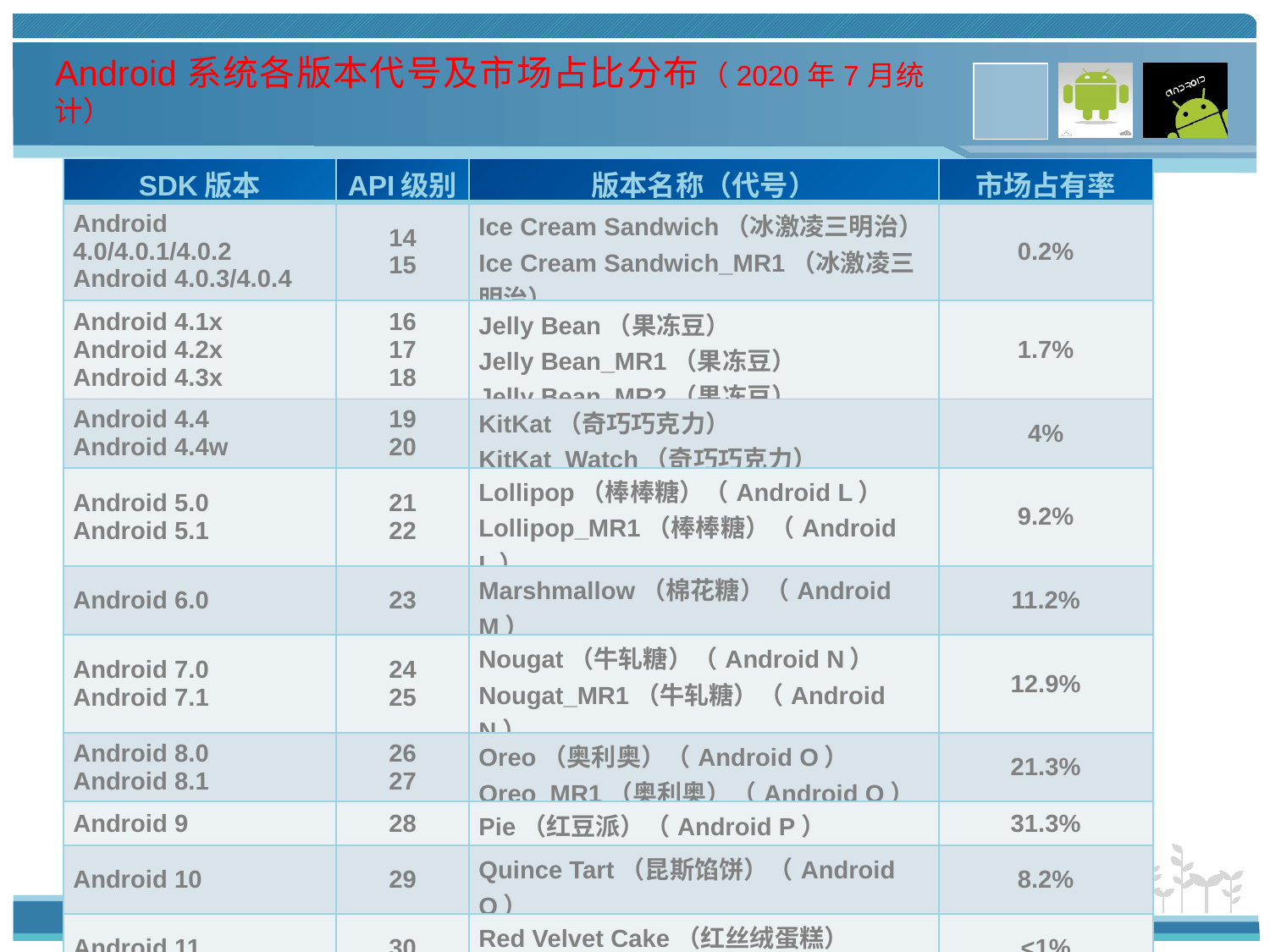

Android系统各版本代号及市场占比分布（2020年7月统计）
| SDK版本 | API级别 | 版本名称（代号） | 市场占有率 |
| --- | --- | --- | --- |
| Android 4.0/4.0.1/4.0.2 Android 4.0.3/4.0.4 | 14 15 | Ice Cream Sandwich（冰激凌三明治） Ice Cream Sandwich\_MR1（冰激凌三明治） | 0.2% |
| Android 4.1x Android 4.2x Android 4.3x | 16 17 18 | Jelly Bean（果冻豆） Jelly Bean\_MR1（果冻豆） Jelly Bean\_MR2（果冻豆） | 1.7% |
| Android 4.4 Android 4.4w | 19 20 | KitKat（奇巧巧克力） KitKat\_Watch（奇巧巧克力） | 4% |
| Android 5.0 Android 5.1 | 21 22 | Lollipop（棒棒糖）（Android L） Lollipop\_MR1（棒棒糖）（Android L） | 9.2% |
| Android 6.0 | 23 | Marshmallow（棉花糖）（Android M） | 11.2% |
| Android 7.0 Android 7.1 | 24 25 | Nougat（牛轧糖）（Android N） Nougat\_MR1（牛轧糖）（Android N） | 12.9% |
| Android 8.0 Android 8.1 | 26 27 | Oreo（奥利奥）（Android O） Oreo\_MR1（奥利奥）（Android O） | 21.3% |
| Android 9 | 28 | Pie（红豆派）（Android P） | 31.3% |
| Android 10 | 29 | Quince Tart（昆斯馅饼）（Android Q） | 8.2% |
| Android 11 | 30 | Red Velvet Cake（红丝绒蛋糕）（Android R） | <1% |